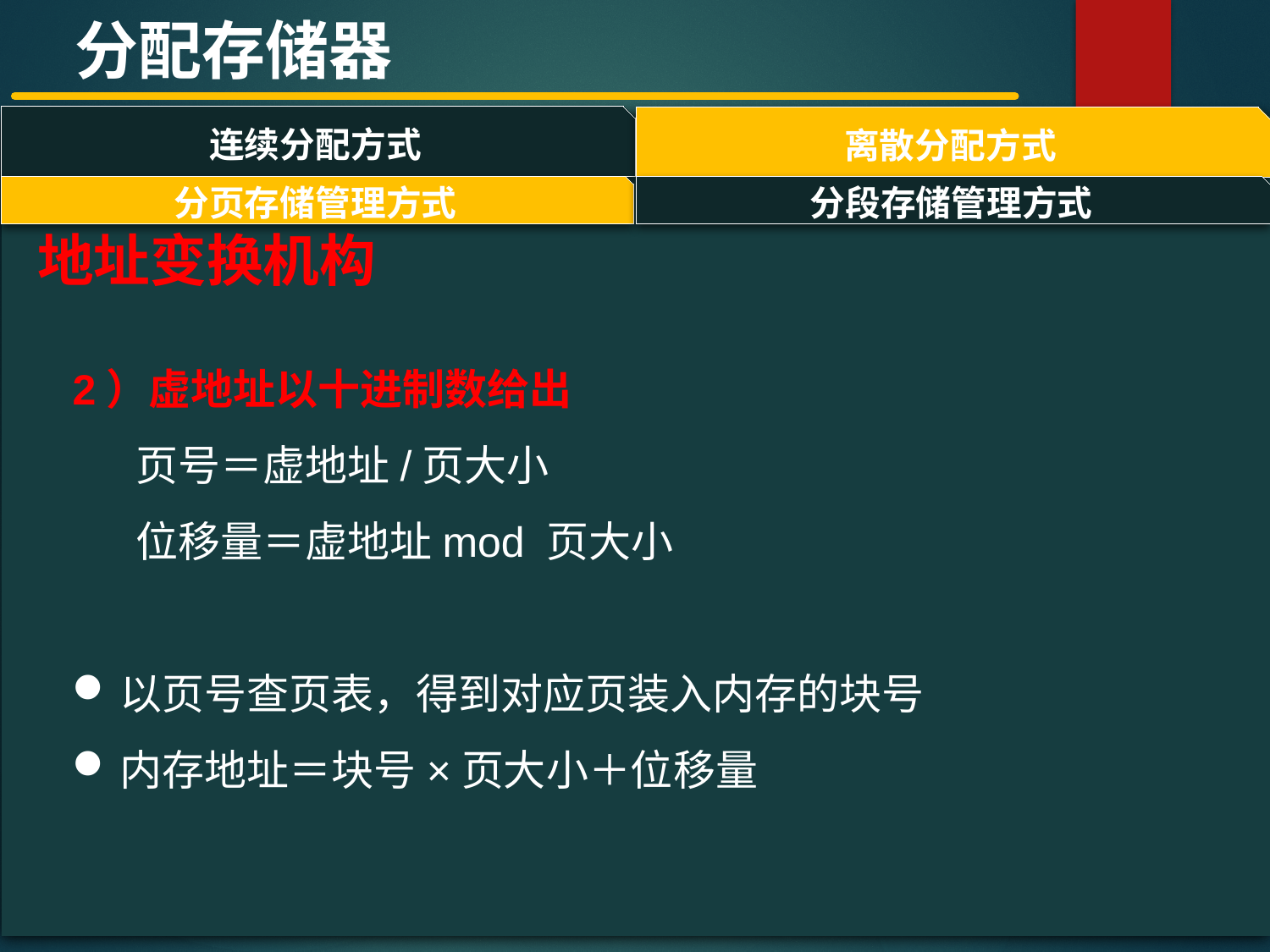

分配存储器
连续分配方式
离散分配方式
#
分页存储管理方式
分段存储管理方式
地址变换机构
2）虚地址以十进制数给出
页号＝虚地址/页大小
位移量＝虚地址mod 页大小

以页号查页表，得到对应页装入内存的块号
内存地址＝块号×页大小＋位移量